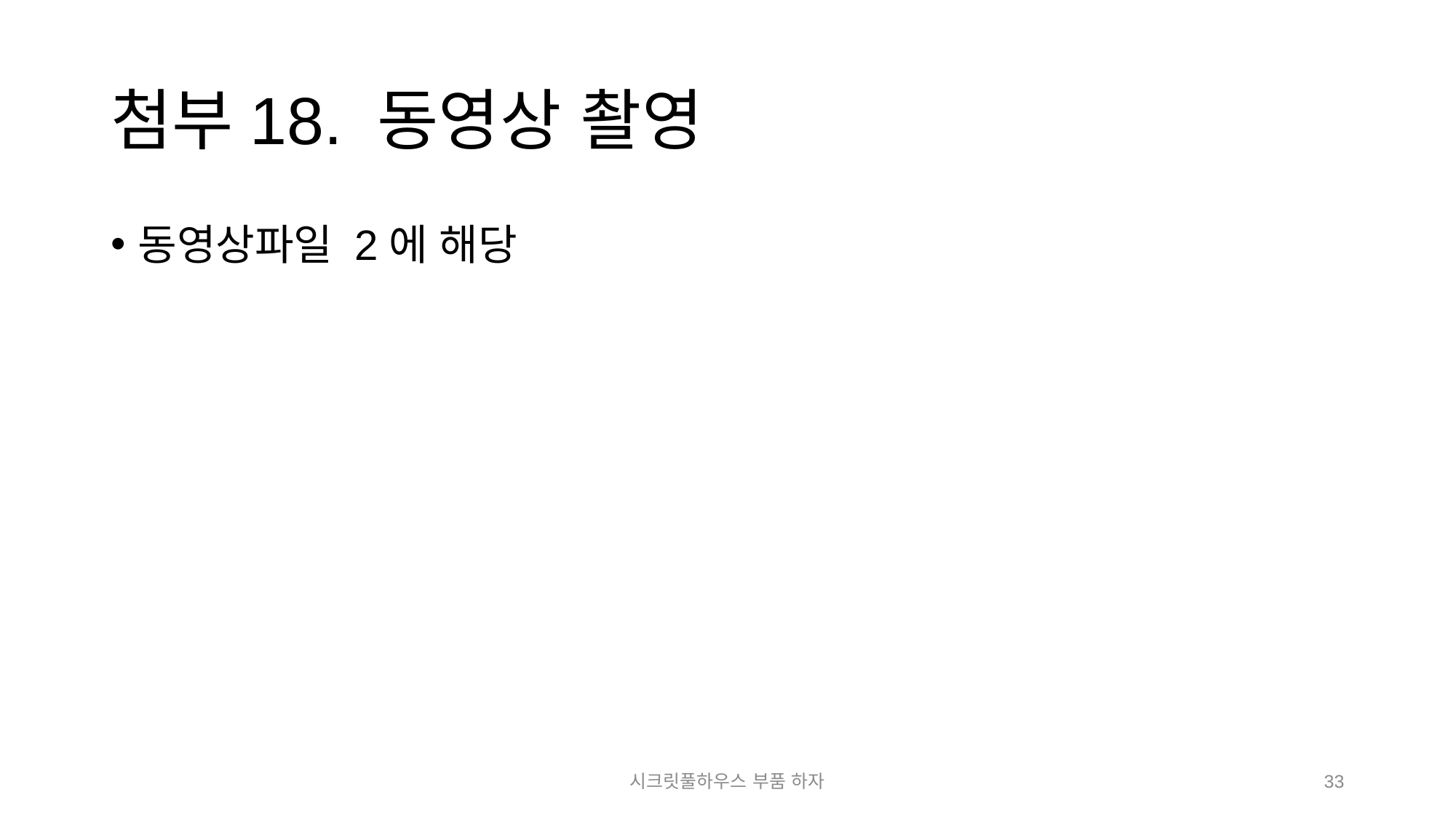

# 첨부18. 동영상 촬영
동영상파일 2에 해당
시크릿풀하우스 부품 하자
33